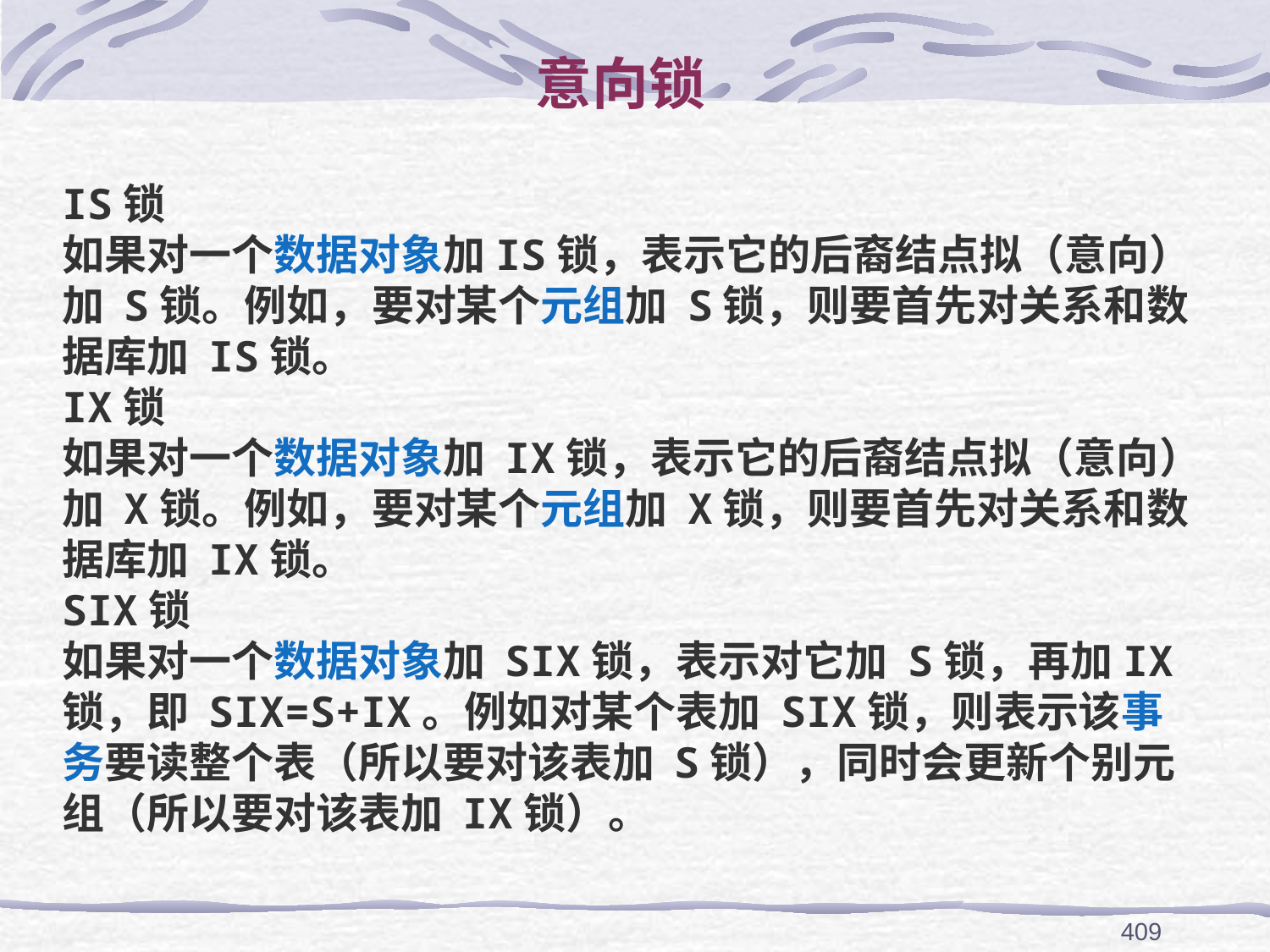

意向锁
IS锁
如果对一个数据对象加IS锁，表示它的后裔结点拟（意向）加 S锁。例如，要对某个元组加 S锁，则要首先对关系和数据库加 IS锁。
IX锁
如果对一个数据对象加 IX锁，表示它的后裔结点拟（意向）加 X锁。例如，要对某个元组加 X锁，则要首先对关系和数据库加 IX锁。
SIX锁
如果对一个数据对象加 SIX锁，表示对它加 S锁，再加IX锁，即 SIX=S+IX。例如对某个表加 SIX锁，则表示该事务要读整个表（所以要对该表加 S锁），同时会更新个别元组（所以要对该表加 IX锁）。
409